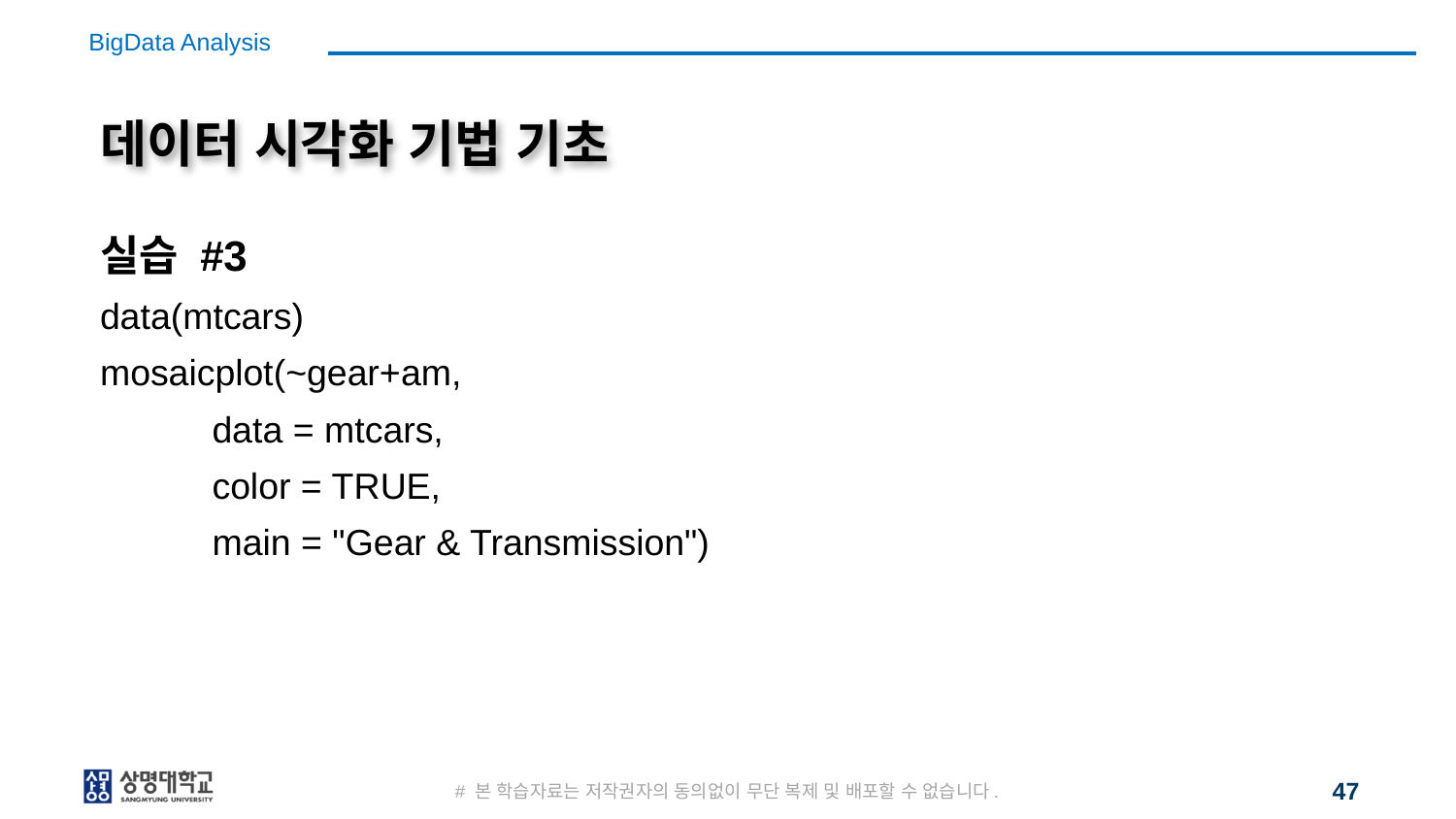

# 데이터 시각화 기법 기초
실습 #3
data(mtcars)
mosaicplot(~gear+am,
           data = mtcars,
           color = TRUE,
           main = "Gear & Transmission")
47
# 본 학습자료는 저작권자의 동의없이 무단 복제 및 배포할 수 없습니다.